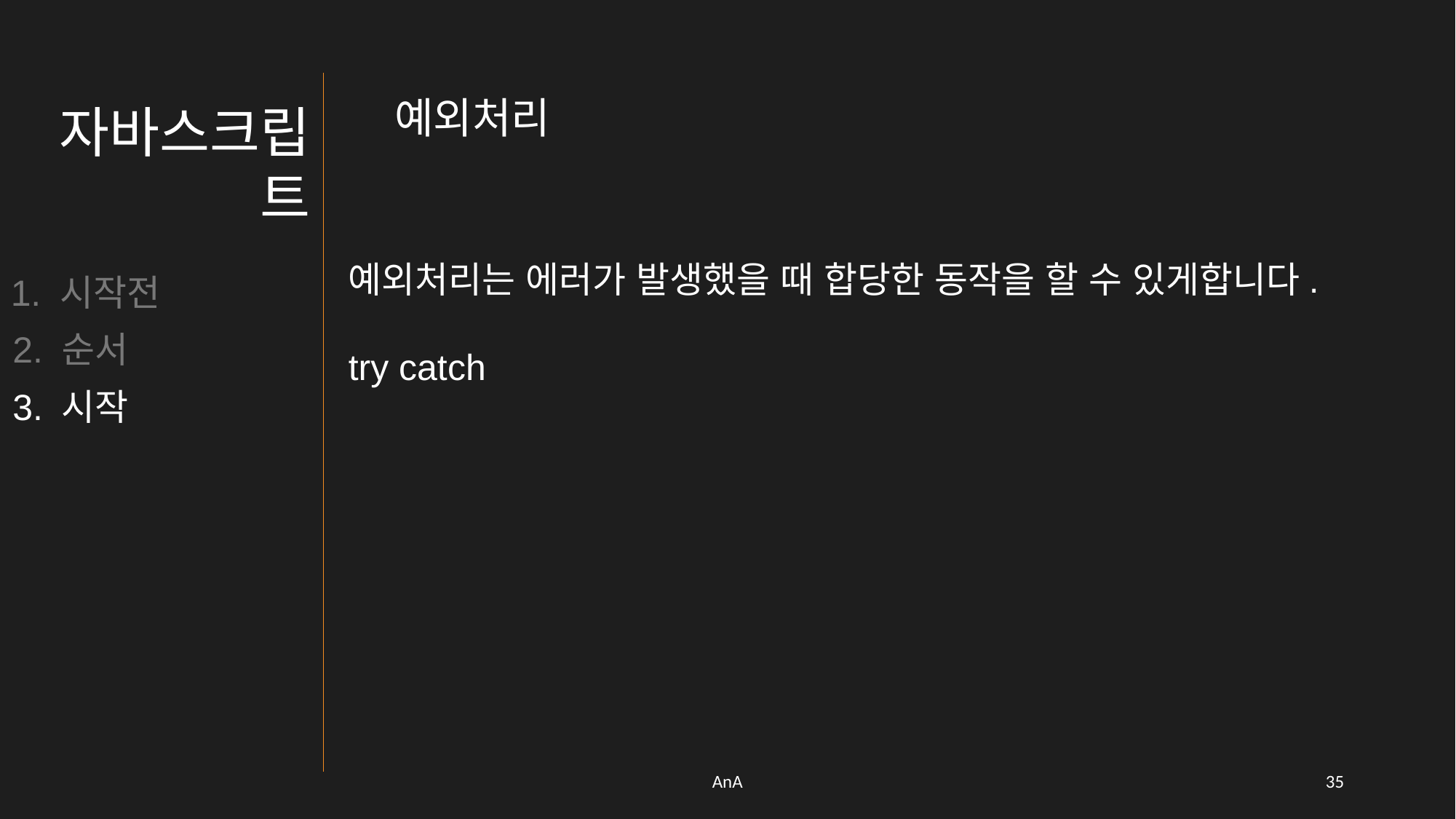

예외처리
자바스크립트
예외처리는 에러가 발생했을 때 합당한 동작을 할 수 있게합니다.

try catch

1. 시작전
2. 순서
3. 시작
AnA
35